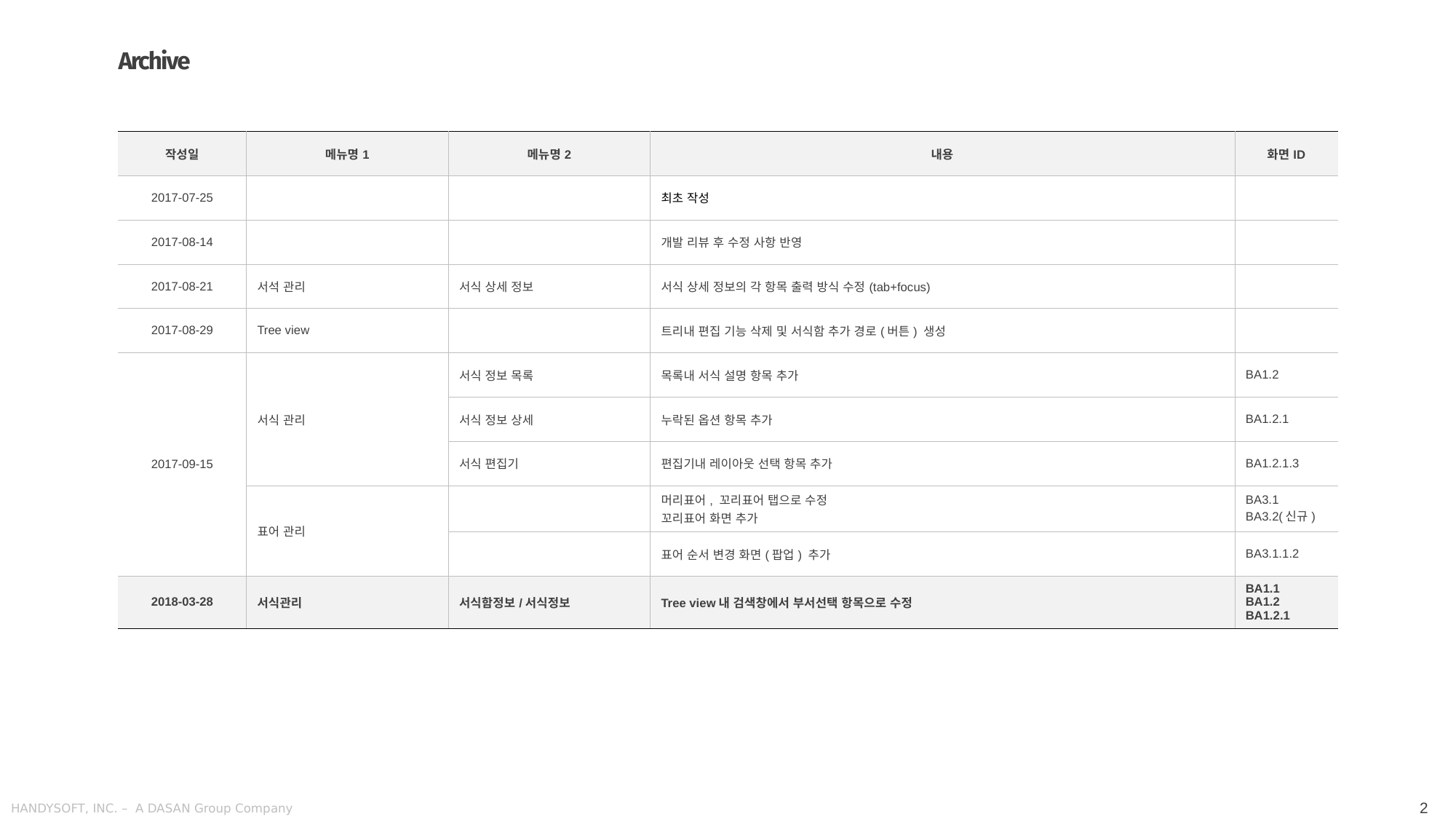

Archive
| 작성일 | 메뉴명1 | 메뉴명2 | 내용 | 화면ID |
| --- | --- | --- | --- | --- |
| 2017-07-25 |  |  | 최초 작성 |  |
| 2017-08-14 |  |  | 개발 리뷰 후 수정 사항 반영 |  |
| 2017-08-21 | 서석 관리 | 서식 상세 정보 | 서식 상세 정보의 각 항목 출력 방식 수정(tab+focus) |  |
| 2017-08-29 | Tree view |  | 트리내 편집 기능 삭제 및 서식함 추가 경로(버튼) 생성 |  |
| 2017-09-15 | 서식 관리 | 서식 정보 목록 | 목록내 서식 설명 항목 추가 | BA1.2 |
|  |  | 서식 정보 상세 | 누락된 옵션 항목 추가 | BA1.2.1 |
|  |  | 서식 편집기 | 편집기내 레이아웃 선택 항목 추가 | BA1.2.1.3 |
|  | 표어 관리 |  | 머리표어, 꼬리표어 탭으로 수정 꼬리표어 화면 추가 | BA3.1 BA3.2(신규) |
|  |  |  | 표어 순서 변경 화면(팝업) 추가 | BA3.1.1.2 |
| 2018-03-28 | 서식관리 | 서식함정보/서식정보 | Tree view내 검색창에서 부서선택 항목으로 수정 | BA1.1 BA1.2 BA1.2.1 |